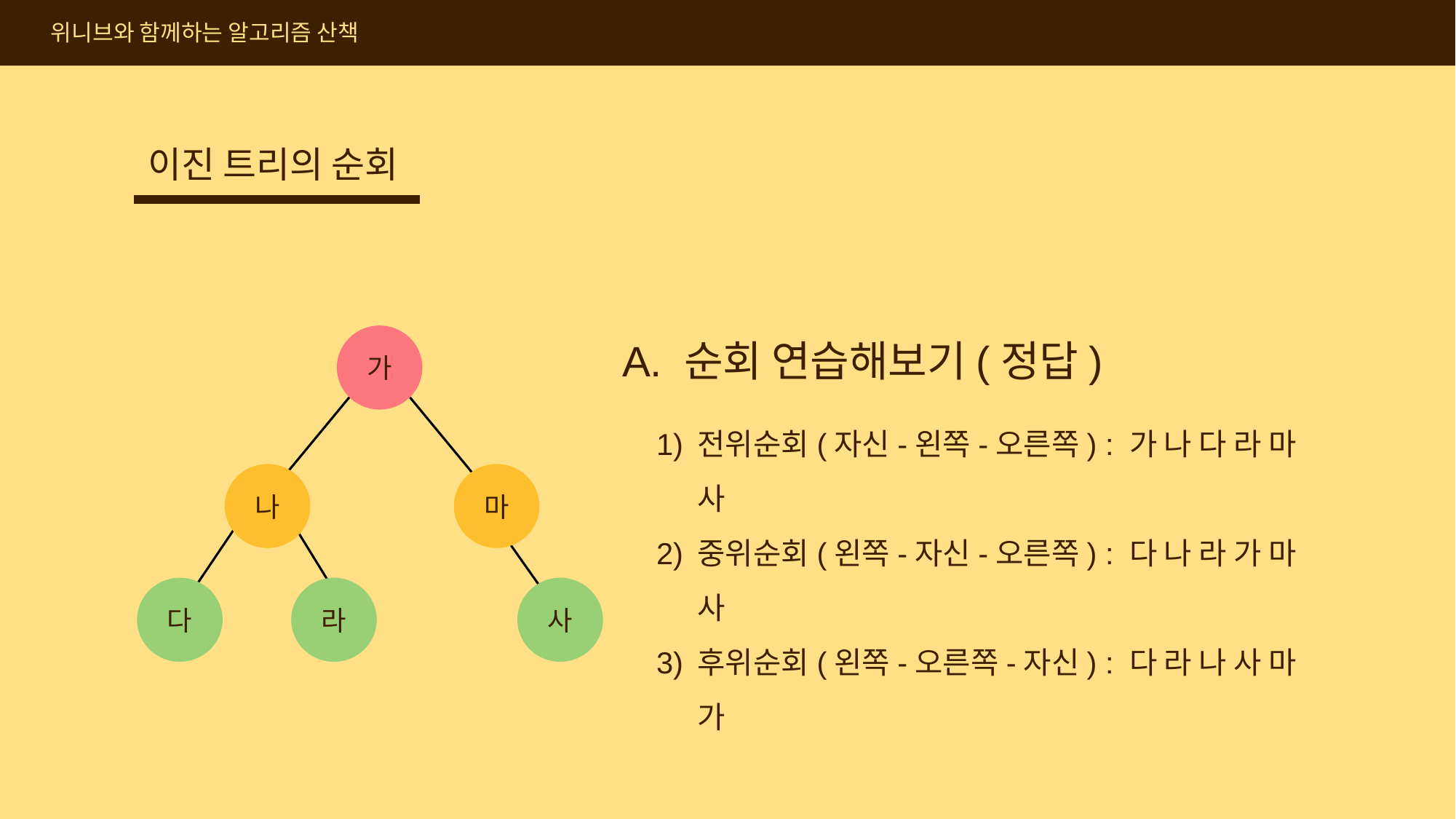

위니브와 함께하는 알고리즘 산책
이진 트리의 순회
A. 순회 연습해보기(정답)
가
나
마
다
라
사
전위순회(자신-왼쪽-오른쪽) : 가 나 다 라 마 사
중위순회(왼쪽-자신-오른쪽) : 다 나 라 가 마 사
후위순회(왼쪽-오른쪽-자신) : 다 라 나 사 마 가